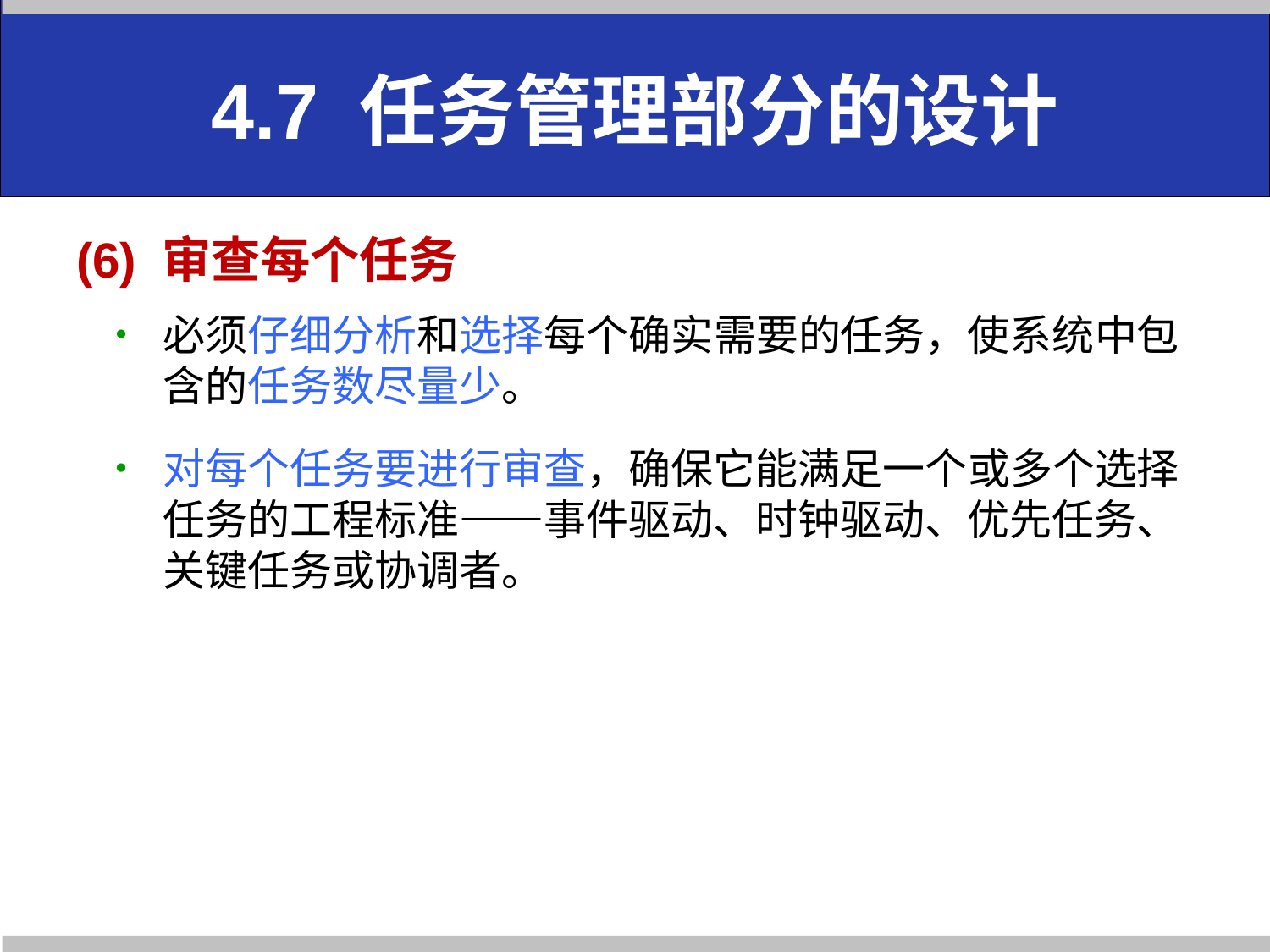

# 4.7 任务管理部分的设计
(6) 审查每个任务
必须仔细分析和选择每个确实需要的任务，使系统中包含的任务数尽量少。
对每个任务要进行审查，确保它能满足一个或多个选择任务的工程标准——事件驱动、时钟驱动、优先任务、关键任务或协调者。
611